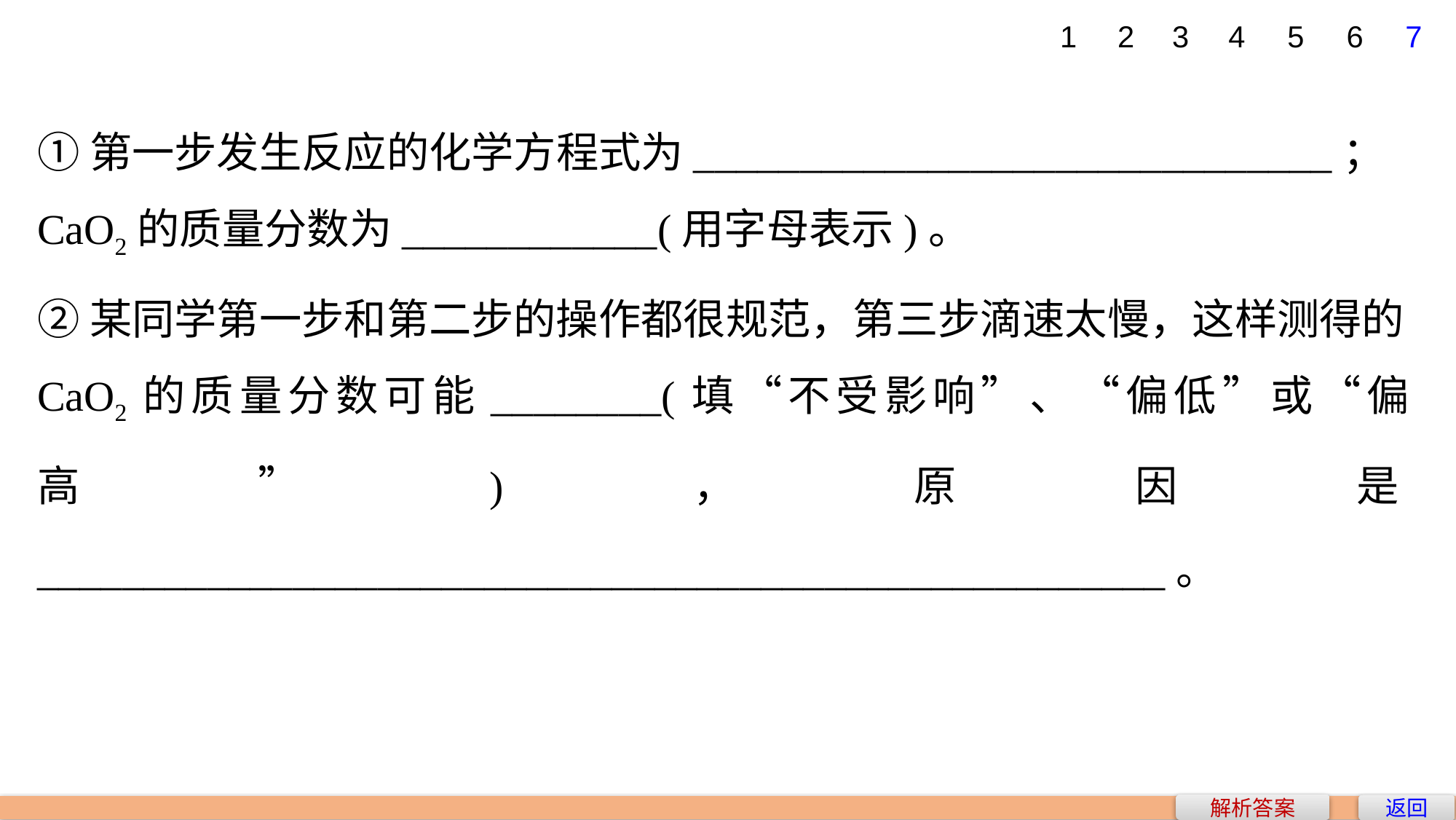

1
2
3
4
5
6
7
①第一步发生反应的化学方程式为______________________________；
CaO2的质量分数为____________(用字母表示)。
②某同学第一步和第二步的操作都很规范，第三步滴速太慢，这样测得的CaO2的质量分数可能________(填“不受影响”、“偏低”或“偏高”)，原因是_____________________________________________________。
解析答案
返回